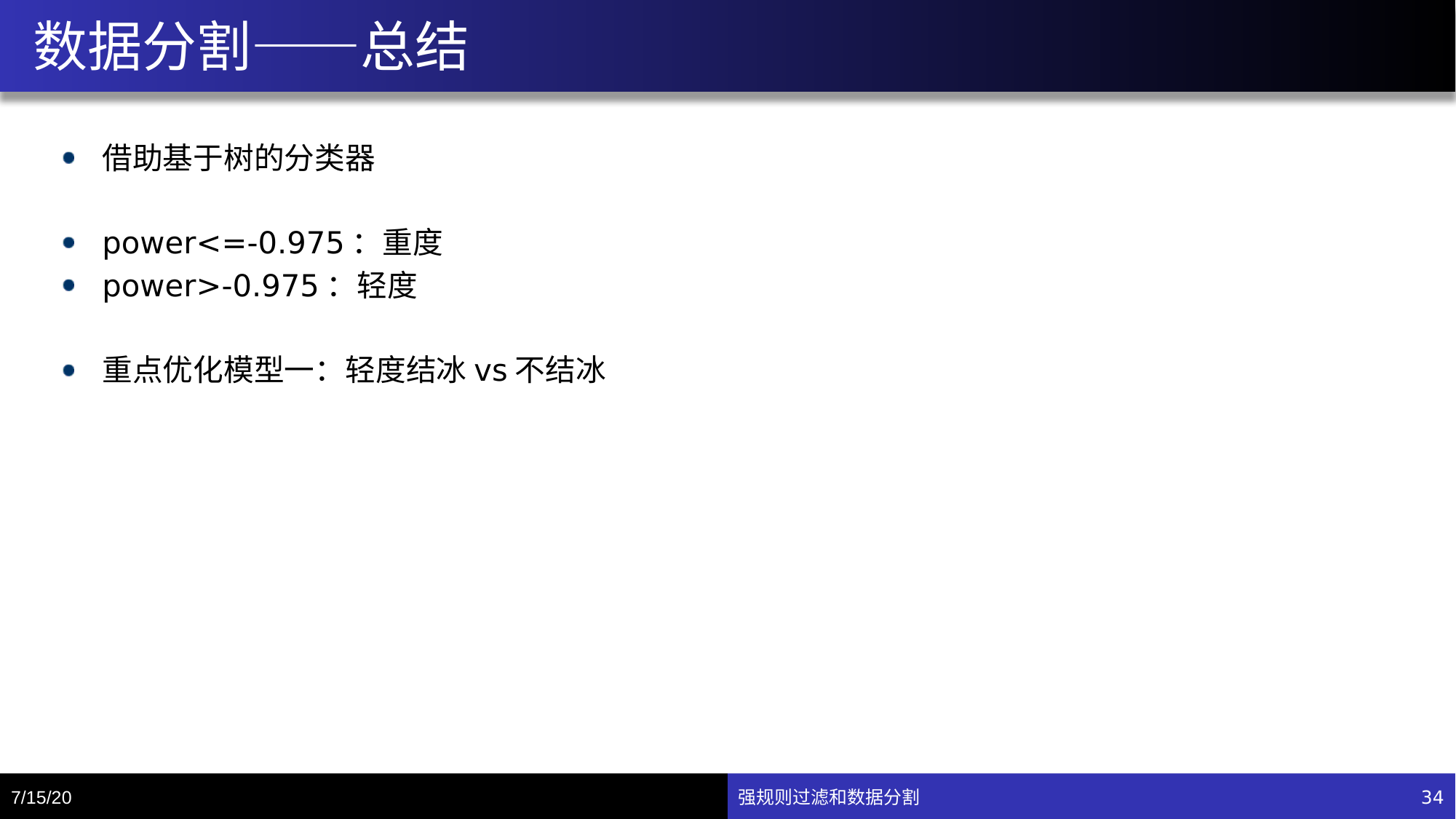

# 数据分割——总结
借助基于树的分类器

power<=-0.975：重度
power>-0.975：轻度

重点优化模型一：轻度结冰vs不结冰
7/15/20
强规则过滤和数据分割
34